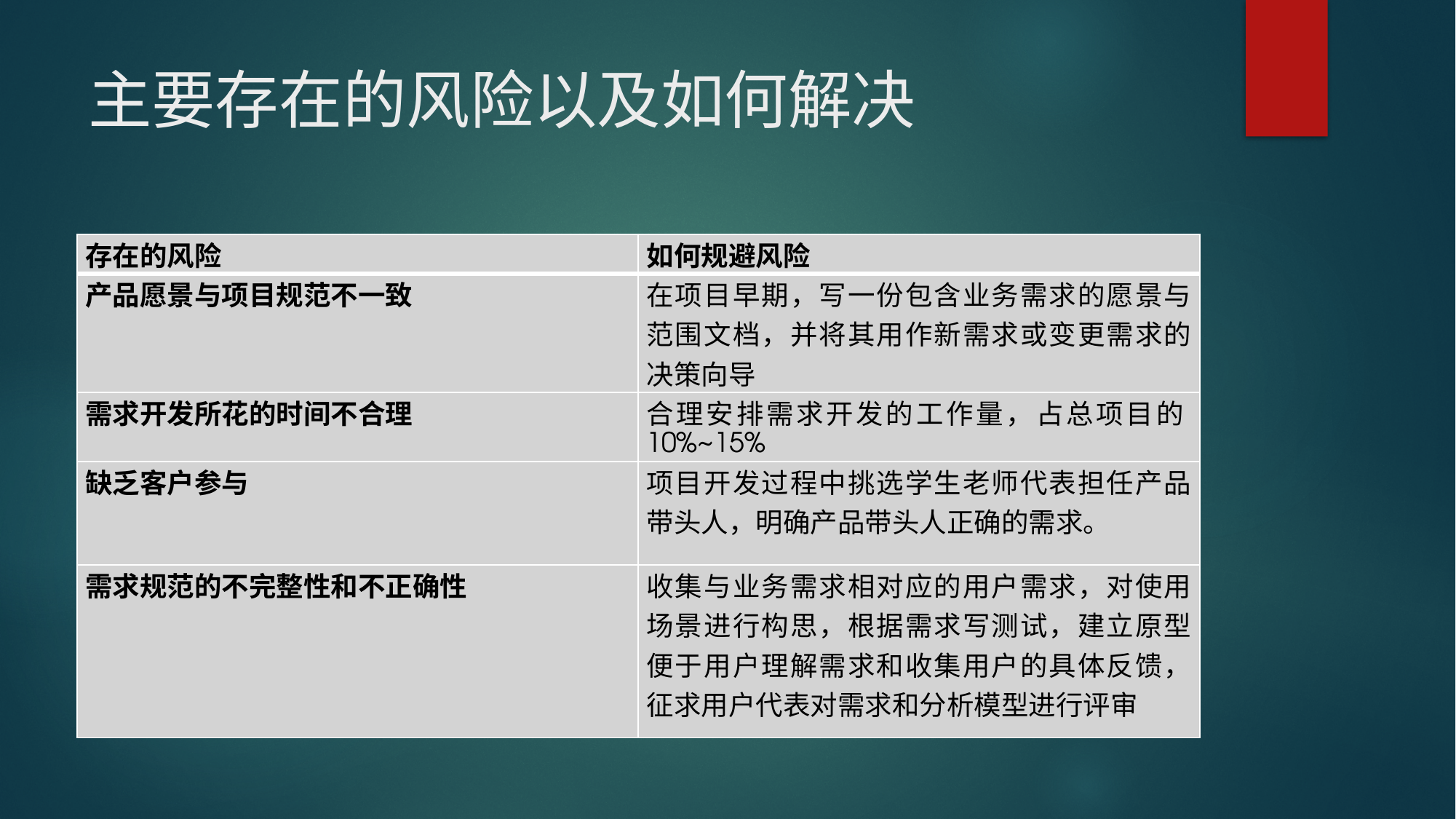

# 主要存在的风险以及如何解决
| 存在的风险 | 如何规避风险 |
| --- | --- |
| 产品愿景与项目规范不一致 | 在项目早期，写一份包含业务需求的愿景与范围文档，并将其用作新需求或变更需求的决策向导 |
| 需求开发所花的时间不合理 | 合理安排需求开发的工作量，占总项目的10%~15% |
| 缺乏客户参与 | 项目开发过程中挑选学生老师代表担任产品带头人，明确产品带头人正确的需求。 |
| 需求规范的不完整性和不正确性 | 收集与业务需求相对应的用户需求，对使用场景进行构思，根据需求写测试，建立原型便于用户理解需求和收集用户的具体反馈，征求用户代表对需求和分析模型进行评审 |